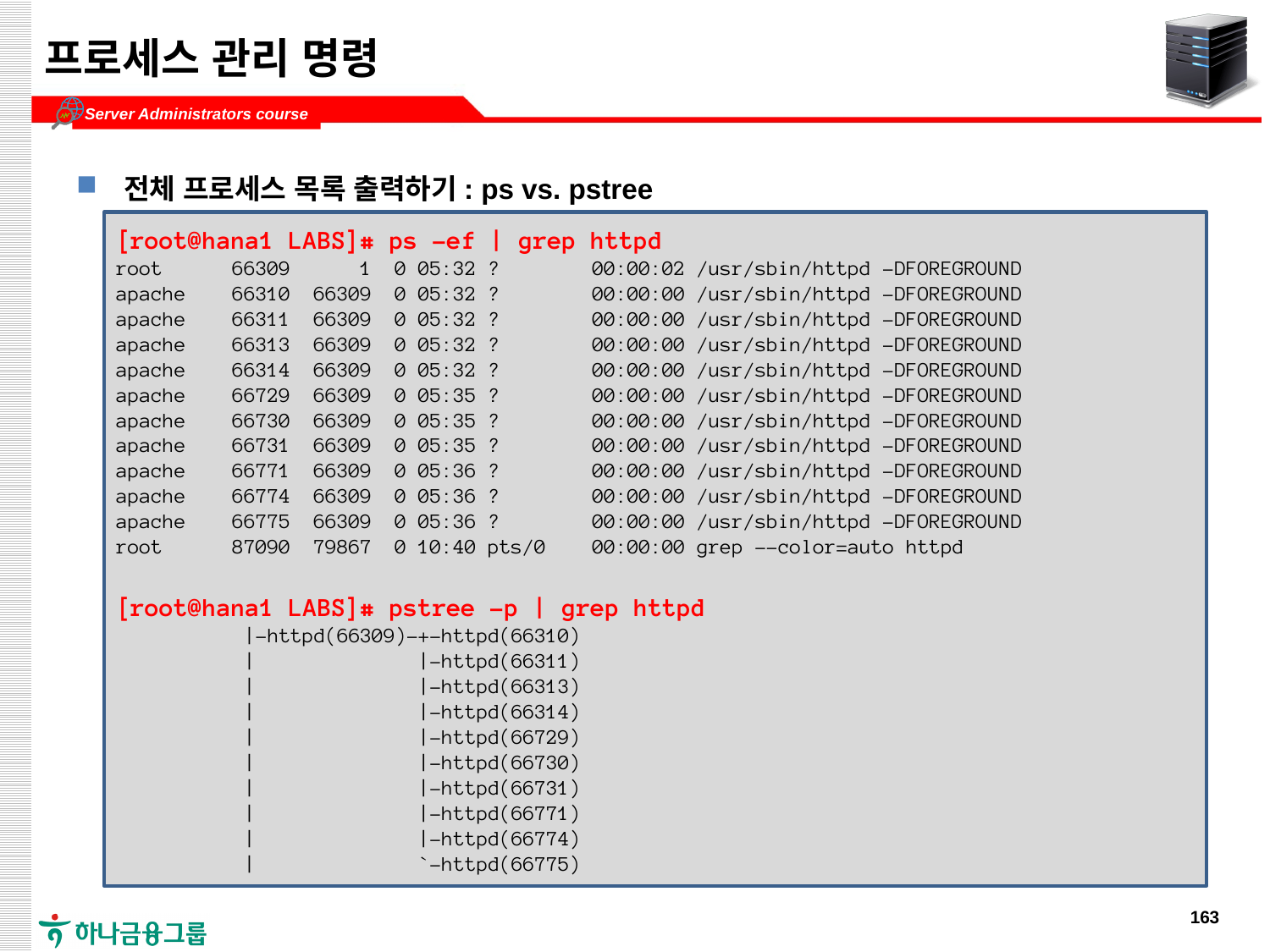

# 프로세스 관리 명령
전체 프로세스 목록 출력하기: ps vs. pstree
[root@hana1 LABS]# ps -ef | grep httpd
root      66309      1  0 05:32 ?        00:00:02 /usr/sbin/httpd -DFOREGROUND
apache    66310  66309  0 05:32 ?        00:00:00 /usr/sbin/httpd -DFOREGROUND
apache    66311  66309  0 05:32 ?        00:00:00 /usr/sbin/httpd -DFOREGROUND
apache    66313  66309  0 05:32 ?        00:00:00 /usr/sbin/httpd -DFOREGROUND
apache    66314  66309  0 05:32 ?        00:00:00 /usr/sbin/httpd -DFOREGROUND
apache    66729  66309  0 05:35 ?        00:00:00 /usr/sbin/httpd -DFOREGROUND
apache    66730  66309  0 05:35 ?        00:00:00 /usr/sbin/httpd -DFOREGROUND
apache    66731  66309  0 05:35 ?        00:00:00 /usr/sbin/httpd -DFOREGROUND
apache    66771  66309  0 05:36 ?        00:00:00 /usr/sbin/httpd -DFOREGROUND
apache    66774  66309  0 05:36 ?        00:00:00 /usr/sbin/httpd -DFOREGROUND
apache    66775  66309  0 05:36 ?        00:00:00 /usr/sbin/httpd -DFOREGROUND
root      87090  79867  0 10:40 pts/0    00:00:00 grep --color=auto httpd

[root@hana1 LABS]# pstree -p | grep httpd
           |-httpd(66309)-+-httpd(66310)
           |              |-httpd(66311)
           |              |-httpd(66313)
           |              |-httpd(66314)
           |              |-httpd(66729)
           |              |-httpd(66730)
           |              |-httpd(66731)
           |              |-httpd(66771)
           |              |-httpd(66774)
           |              `-httpd(66775)